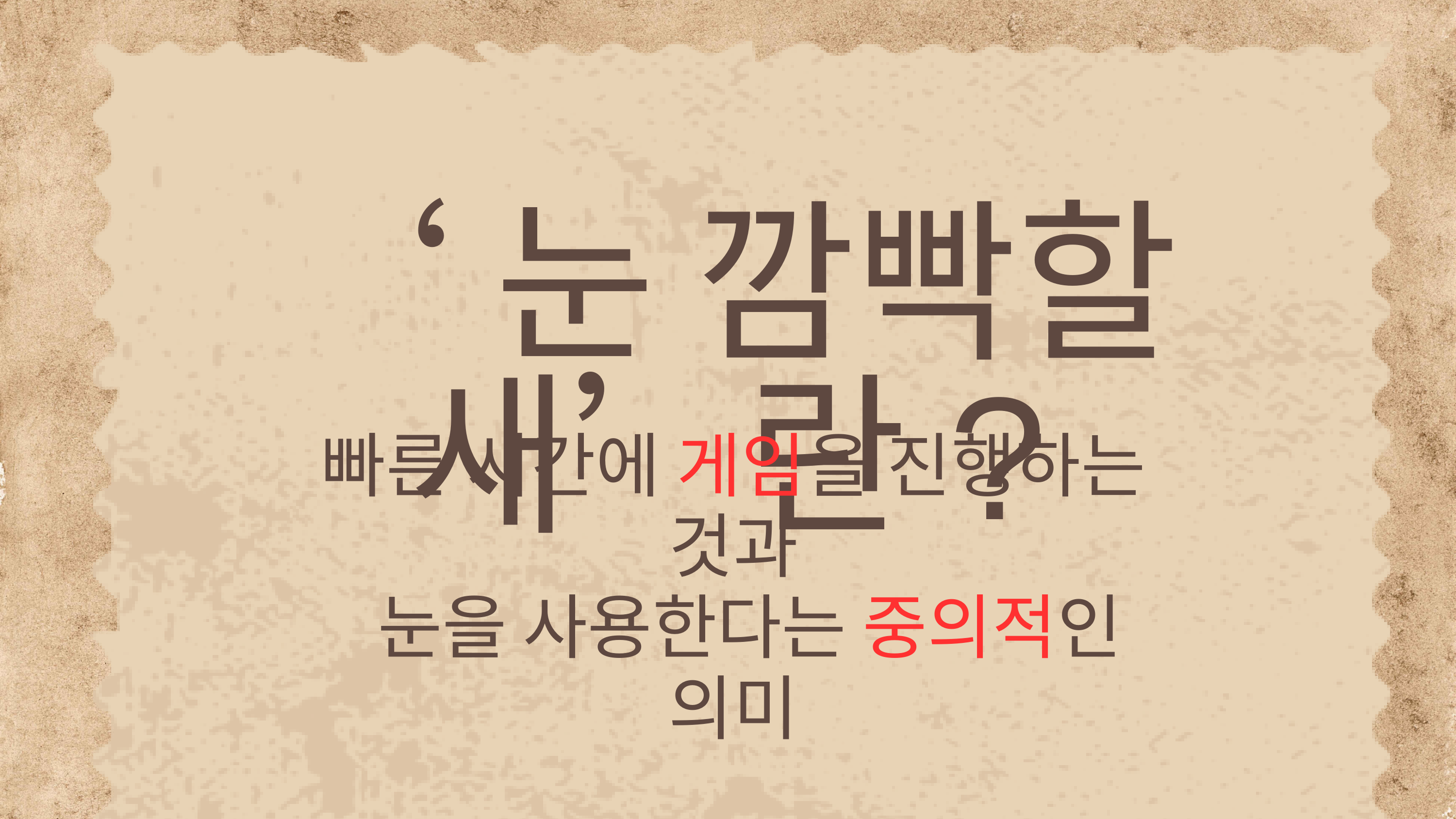

‘눈 깜빡할 새’란?
빠른 시간에 게임을 진행하는 것과
 눈을 사용한다는 중의적인 의미